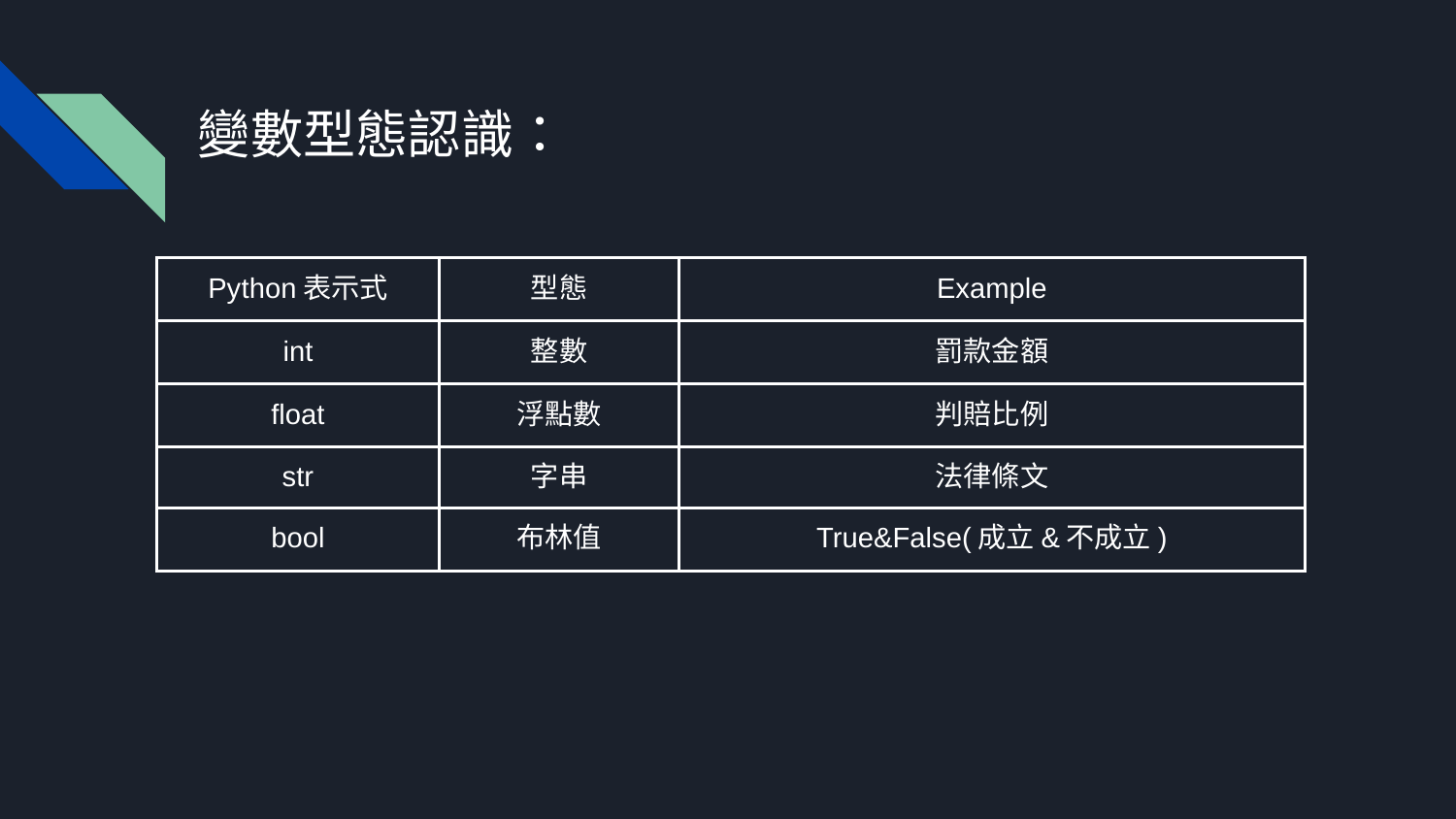

# 變數型態認識：
| Python表示式 | 型態 | Example |
| --- | --- | --- |
| int | 整數 | 罰款金額 |
| float | 浮點數 | 判賠比例 |
| str | 字串 | 法律條文 |
| bool | 布林值 | True&False(成立&不成立) |